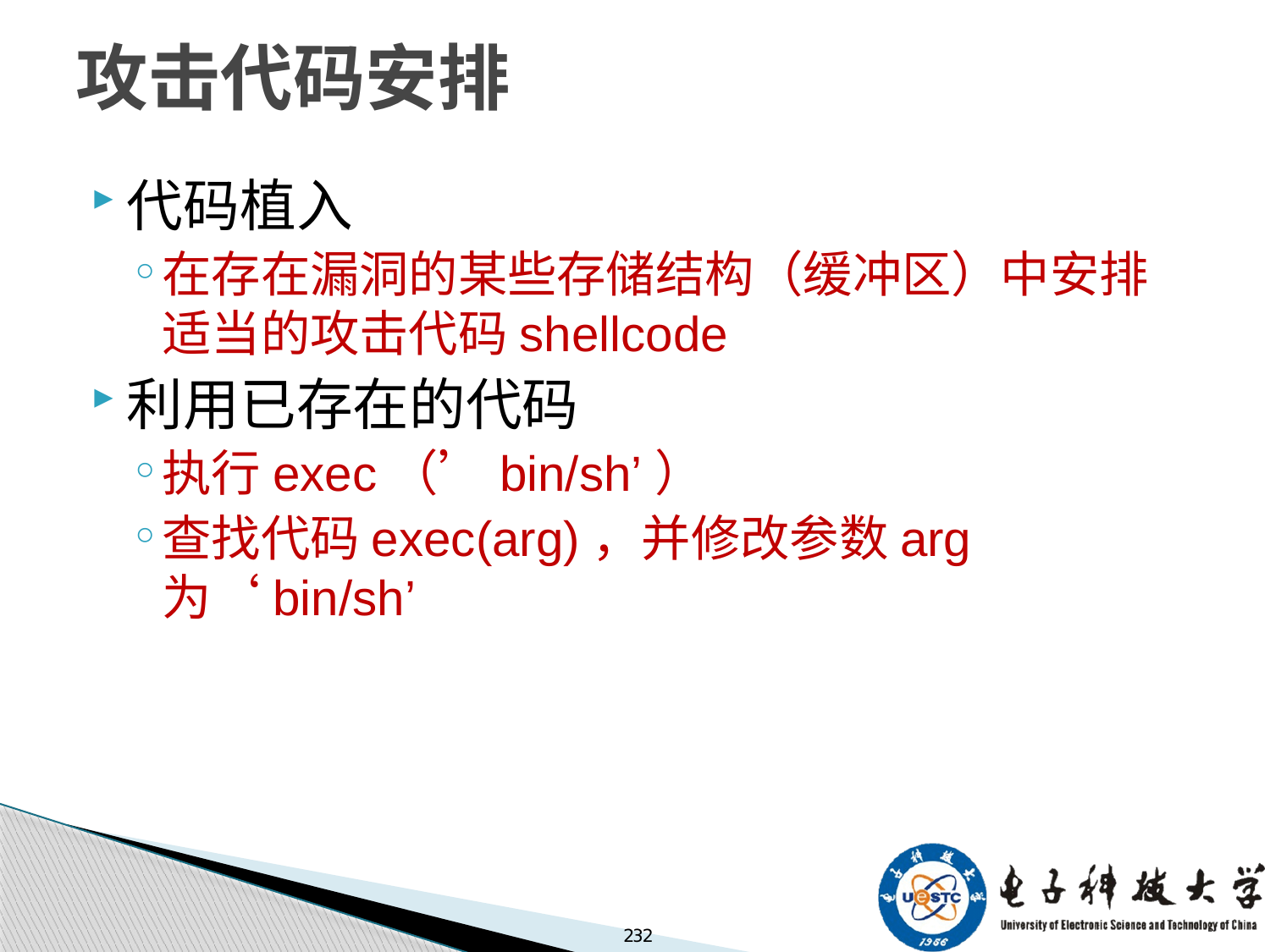

# 攻击代码安排
代码植入
在存在漏洞的某些存储结构（缓冲区）中安排适当的攻击代码shellcode
利用已存在的代码
执行exec（’bin/sh’）
查找代码exec(arg)，并修改参数arg为‘bin/sh’

232